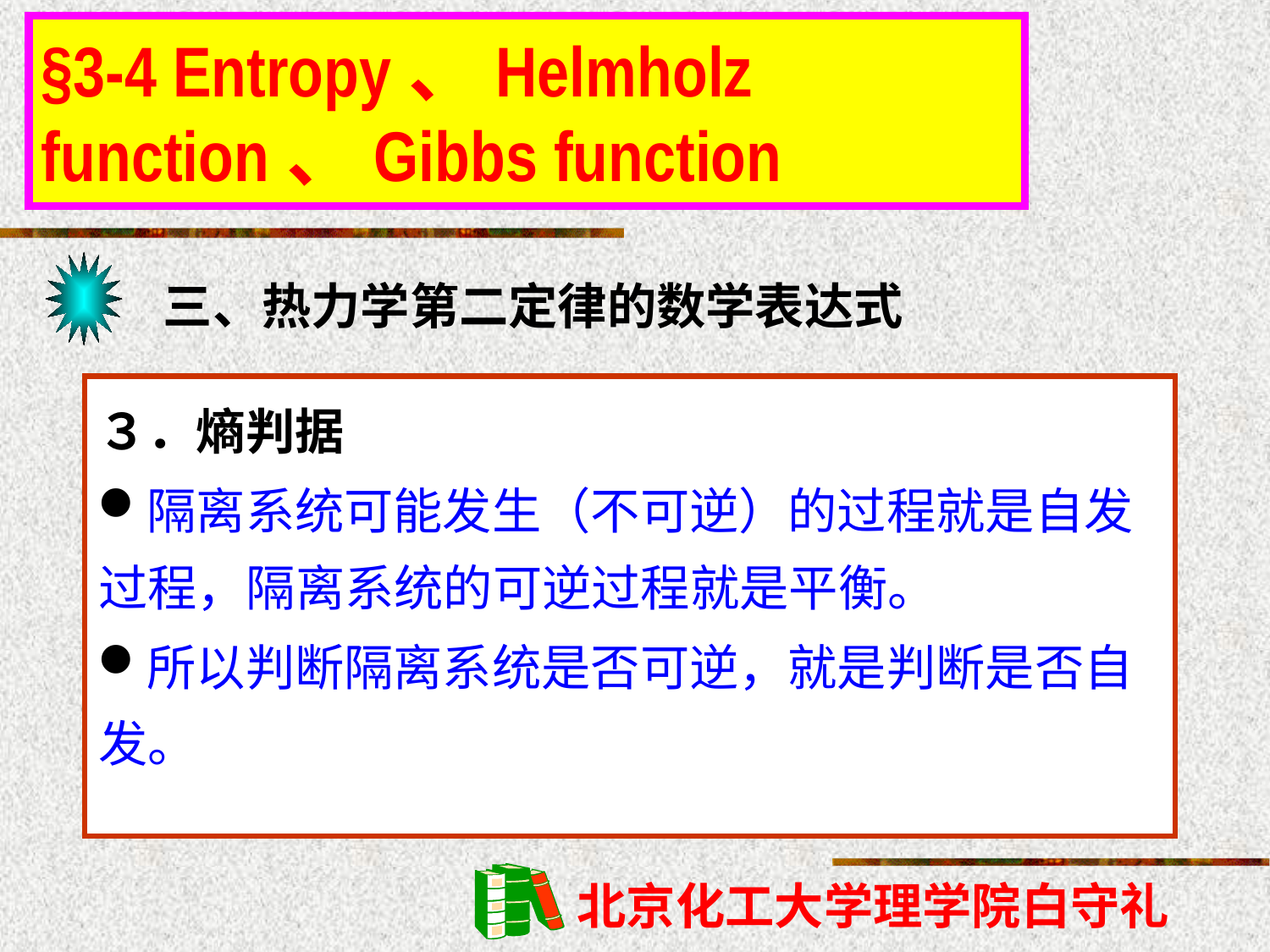

§3-4 Entropy、Helmholz function、Gibbs function

三、热力学第二定律的数学表达式
３．熵判据
隔离系统可能发生（不可逆）的过程就是自发过程，隔离系统的可逆过程就是平衡。
所以判断隔离系统是否可逆，就是判断是否自发。